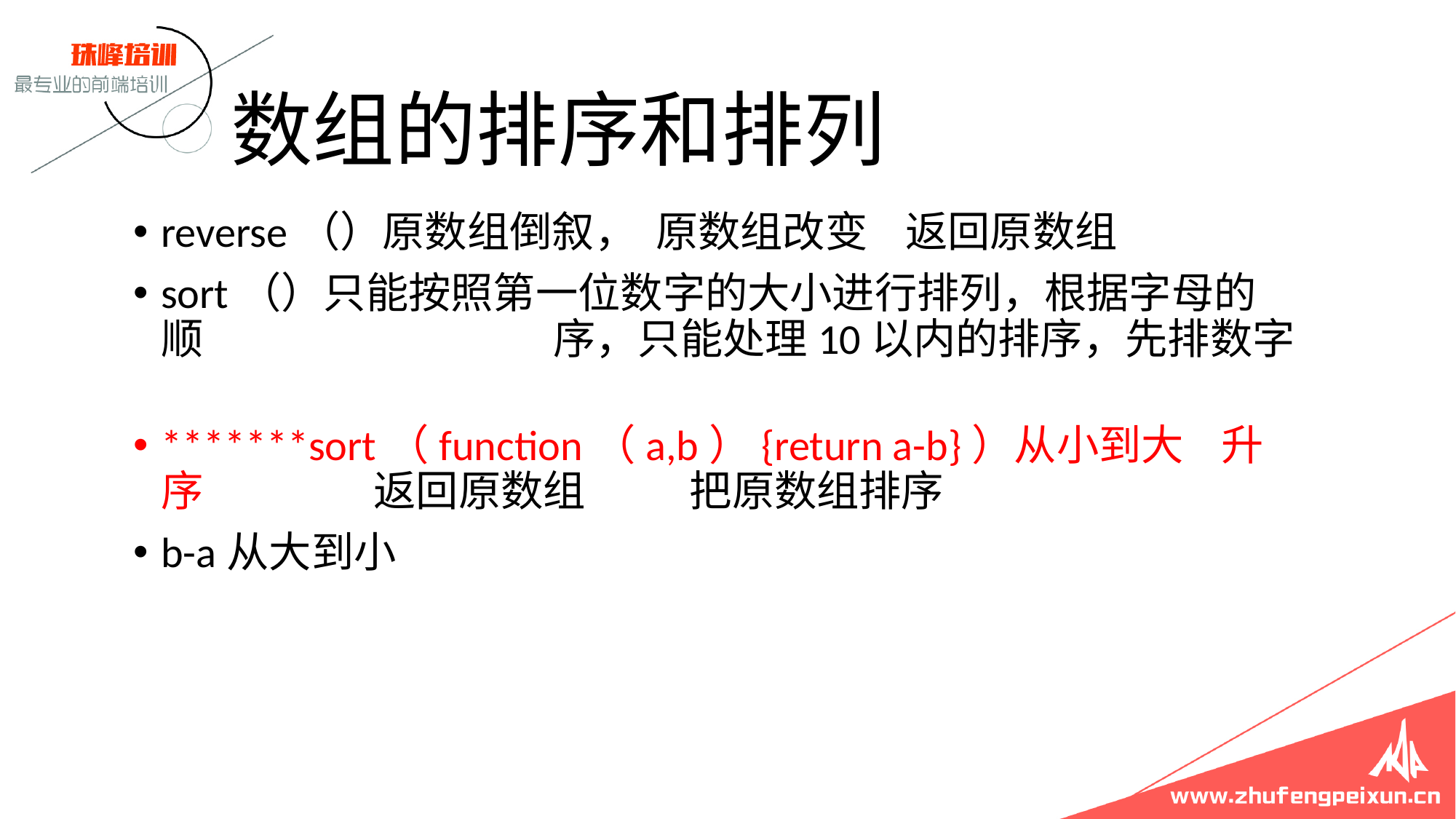

# 数组的排序和排列
reverse（）原数组倒叙，  原数组改变    返回原数组
sort（）只能按照第一位数字的大小进行排列，根据字母的顺                                     序，只能处理10以内的排序，先排数字
*******sort（function（a,b）{return a-b}）从小到大    升序                  返回原数组           把原数组排序
b-a从大到小